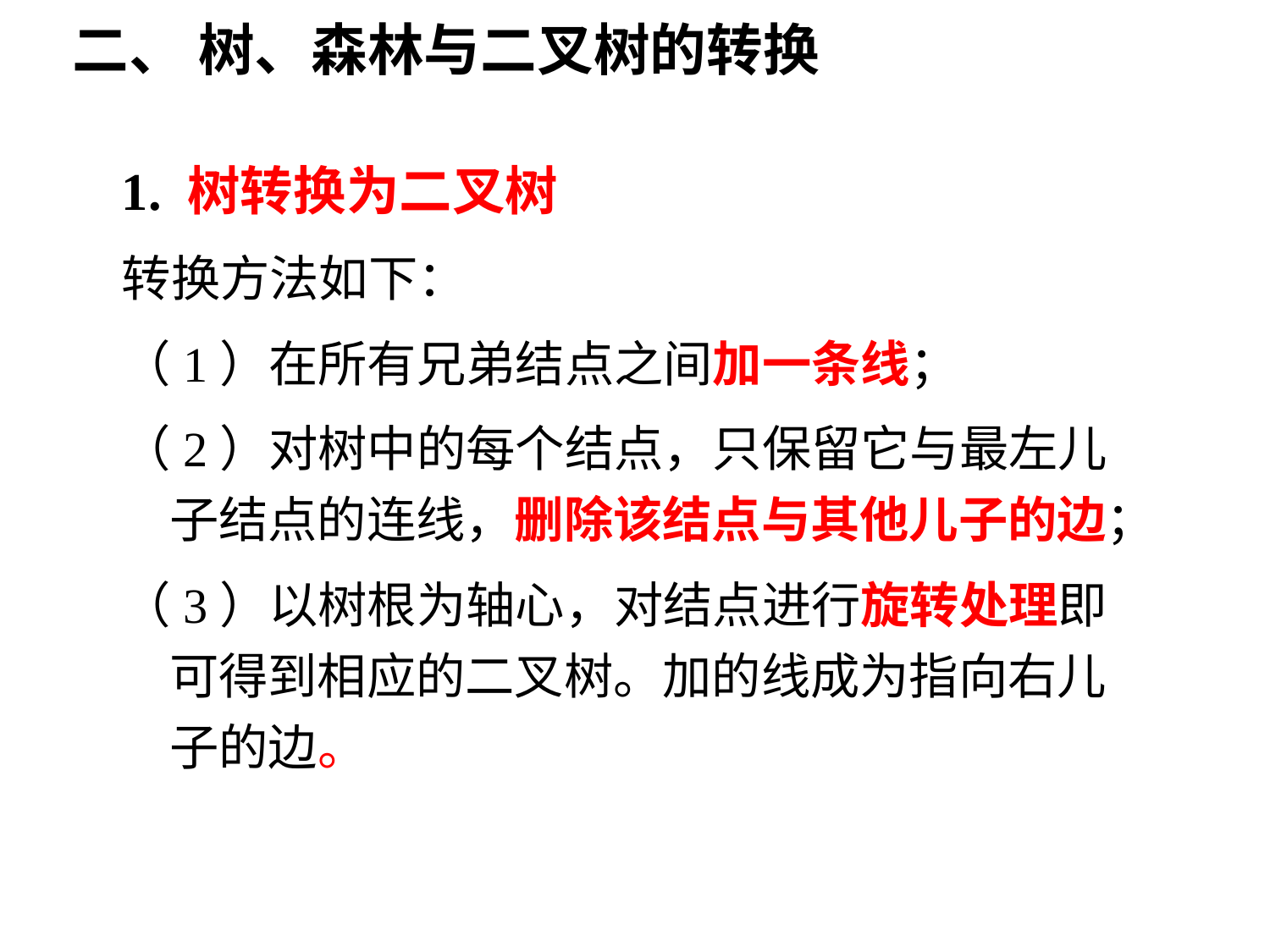

# 二、 树、森林与二叉树的转换
1. 树转换为二叉树
转换方法如下：
（1）在所有兄弟结点之间加一条线；
（2）对树中的每个结点，只保留它与最左儿子结点的连线，删除该结点与其他儿子的边；
（3）以树根为轴心，对结点进行旋转处理即可得到相应的二叉树。加的线成为指向右儿子的边。